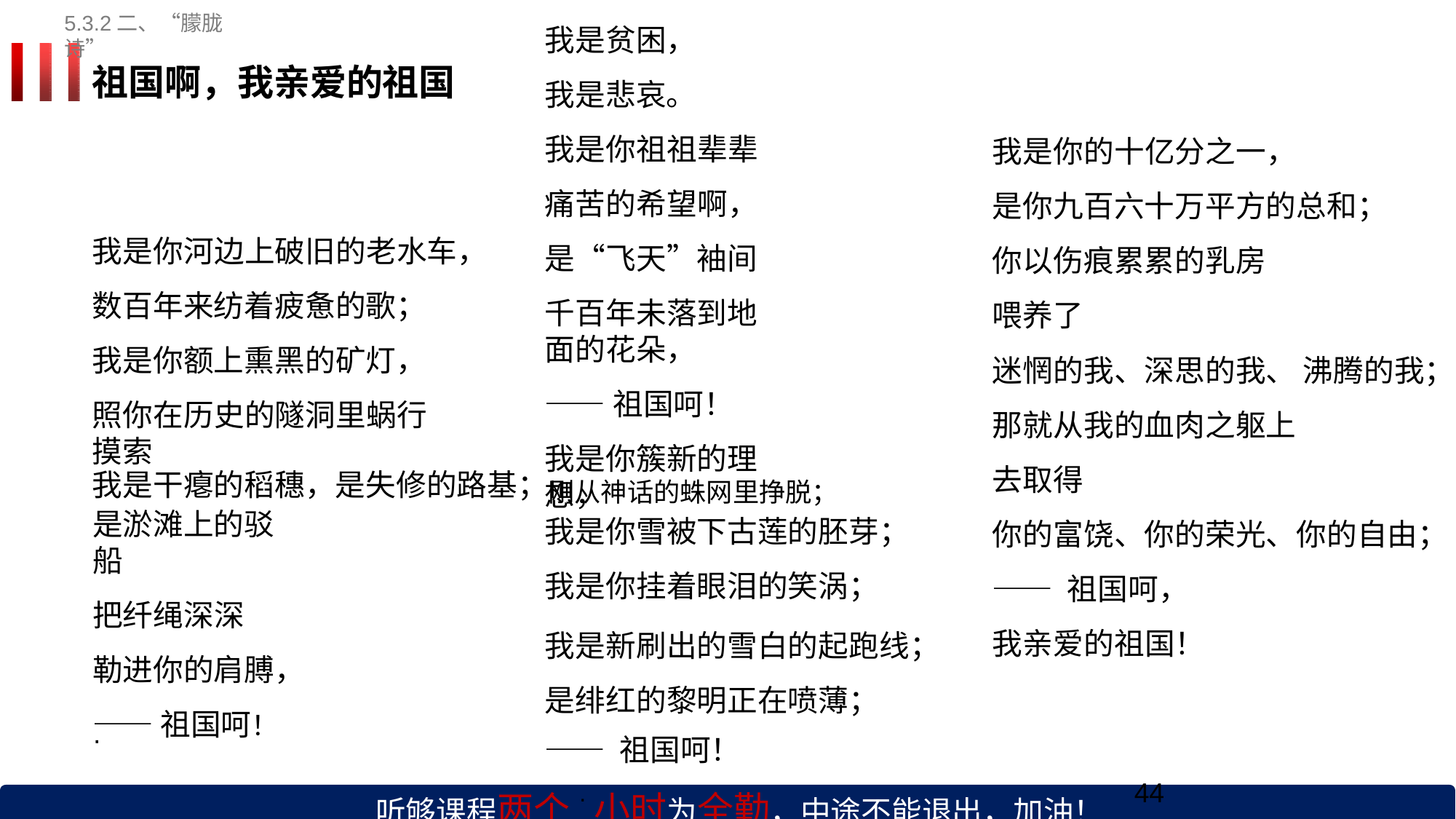

我是贫困， 我是悲哀。
5.3.2二、“朦胧诗”

祖国啊，我亲爱的祖国
我是你祖祖辈辈 痛苦的希望啊， 是“飞天”袖间
千百年未落到地面的花朵，
——祖国呵！
我是你簇新的理想，
我是你的十亿分之一，
是你九百六十万平方的总和； 你以伤痕累累的乳房
喂养了
我是你河边上破旧的老水车，
数百年来纺着疲惫的歌； 我是你额上熏黑的矿灯，
照你在历史的隧洞里蜗行摸索
迷惘的我、深思的我、 沸腾的我；
那就从我的血肉之躯上
去取得
你的富饶、你的荣光、你的自由；
—— 祖国呵，
我亲爱的祖国！
我是干瘪的稻穗，是失修的路基；刚从神话的蛛网里挣脱；
是淤滩上的驳船
把纤绳深深
勒进你的肩膊，
——祖国呵！
我是你雪被下古莲的胚芽； 我是你挂着眼泪的笑涡；
我是新刷出的雪白的起跑线； 是绯红的黎明正在喷薄；
—— 祖国呵！
·
44
听够课程两个·	小时为全勤，中途不能退出，加油！